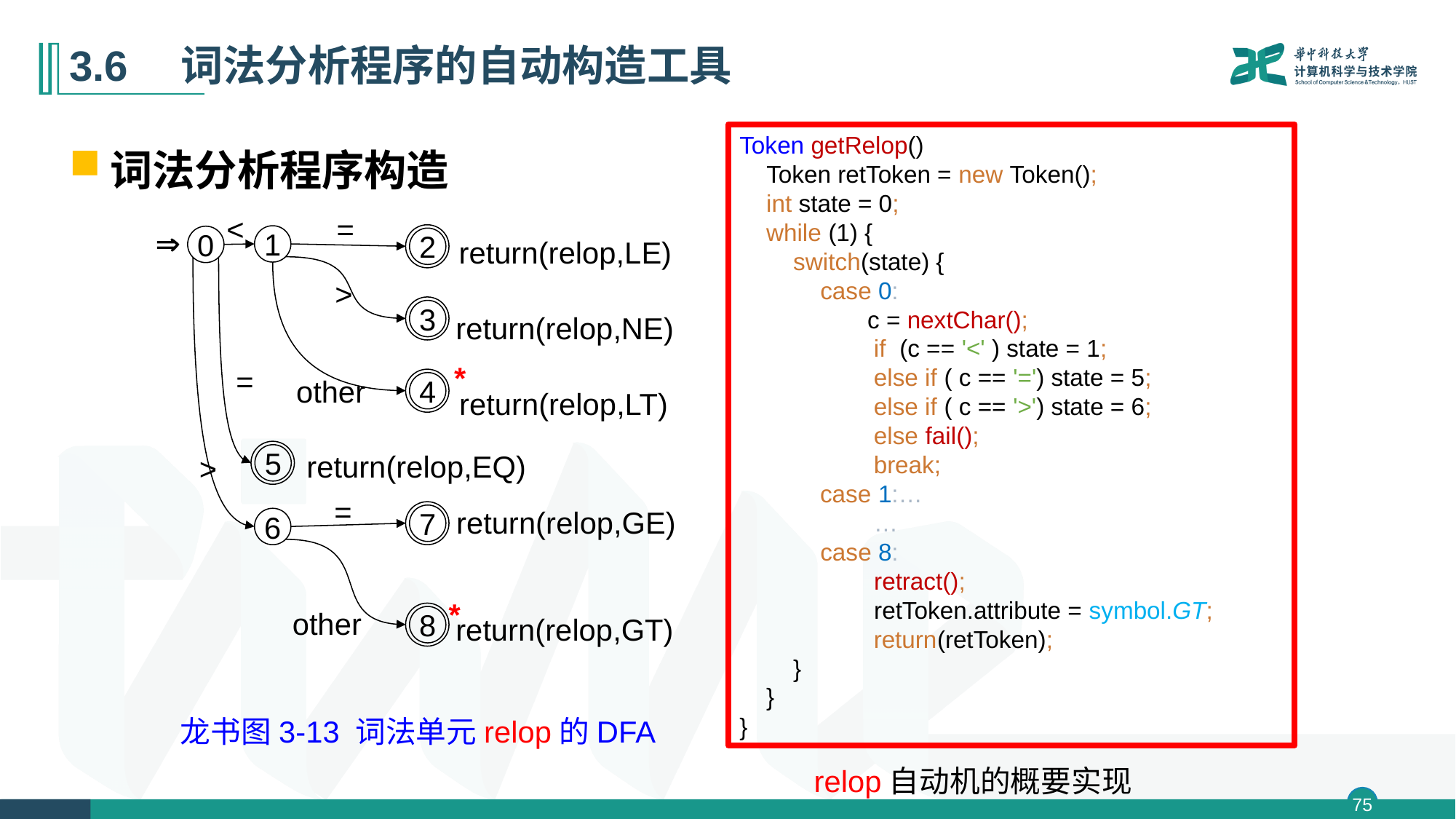

# 3.6　词法分析程序的自动构造工具
词法分析程序构造
Token getRelop()
    Token retToken = new Token();
    int state = 0;
    while (1) {
        switch(state) {
            case 0:
                   c = nextChar();
                    if  (c == '<' ) state = 1;
                    else if ( c == '=') state = 5;
                    else if ( c == '>') state = 6;
                    else fail();
                    break;
            case 1:…
                    …
            case 8:
                    retract();
                    retToken.attribute = symbol.GT;
                    return(retToken);
        }
    }
}
<
=
⇒

2
1
0
return(relop,LE)
>

3
return(relop,NE)
*
=
other

4
return(relop,LT)

5
return(relop,EQ)
>
=
return(relop,GE)

7
6
*
other

8
return(relop,GT)
龙书图3-13 词法单元relop的DFA
relop自动机的概要实现